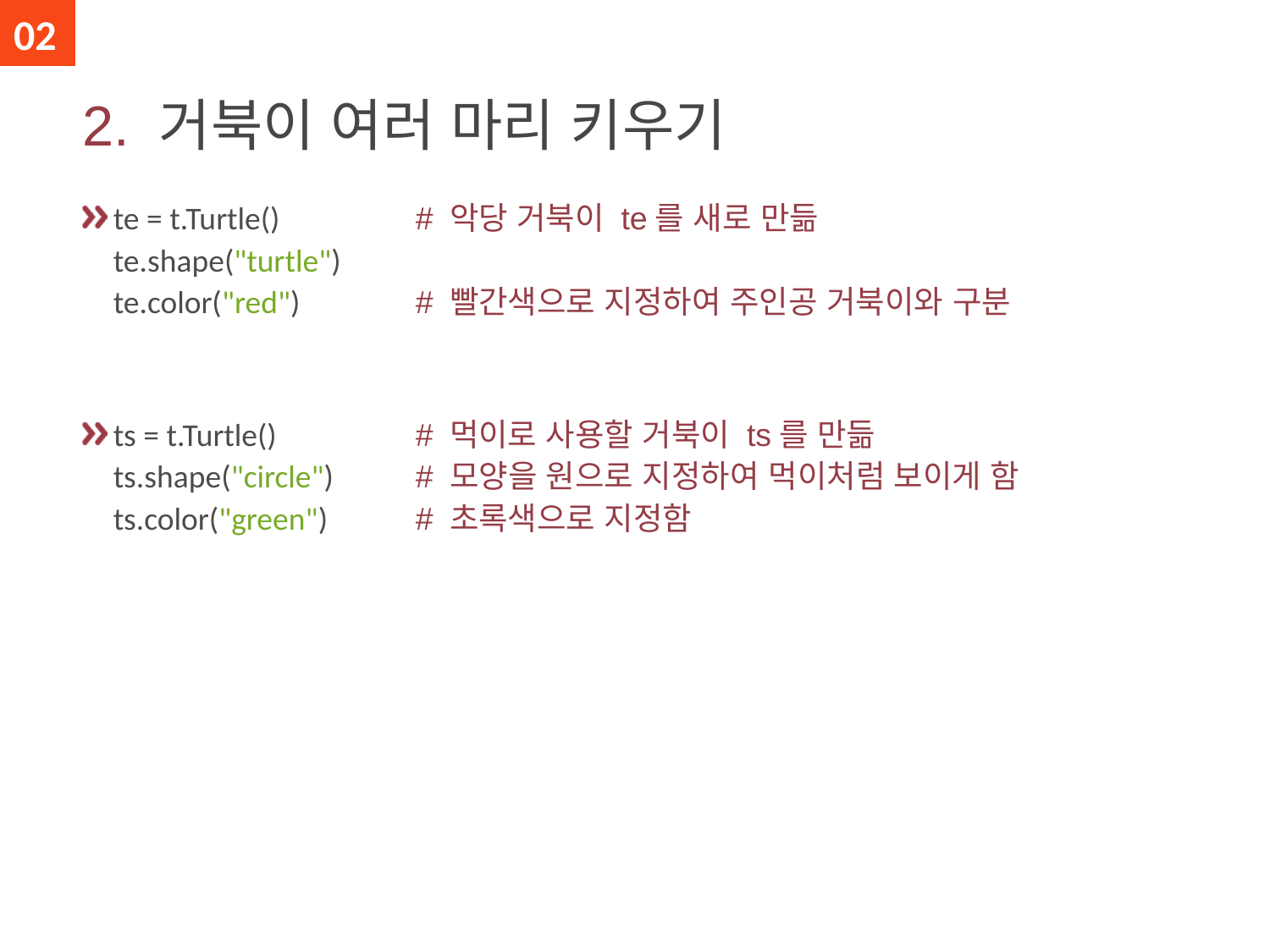

02
# 2. 거북이 여러 마리 키우기
te = t.Turtle()
te.shape("turtle")
te.color("red")
ts = t.Turtle()
ts.shape("circle")
ts.color("green")
# 악당 거북이 te를 새로 만듦 # 빨간색으로 지정하여 주인공 거북이와 구분
# 먹이로 사용할 거북이 ts를 만듦 # 모양을 원으로 지정하여 먹이처럼 보이게 함 # 초록색으로 지정함